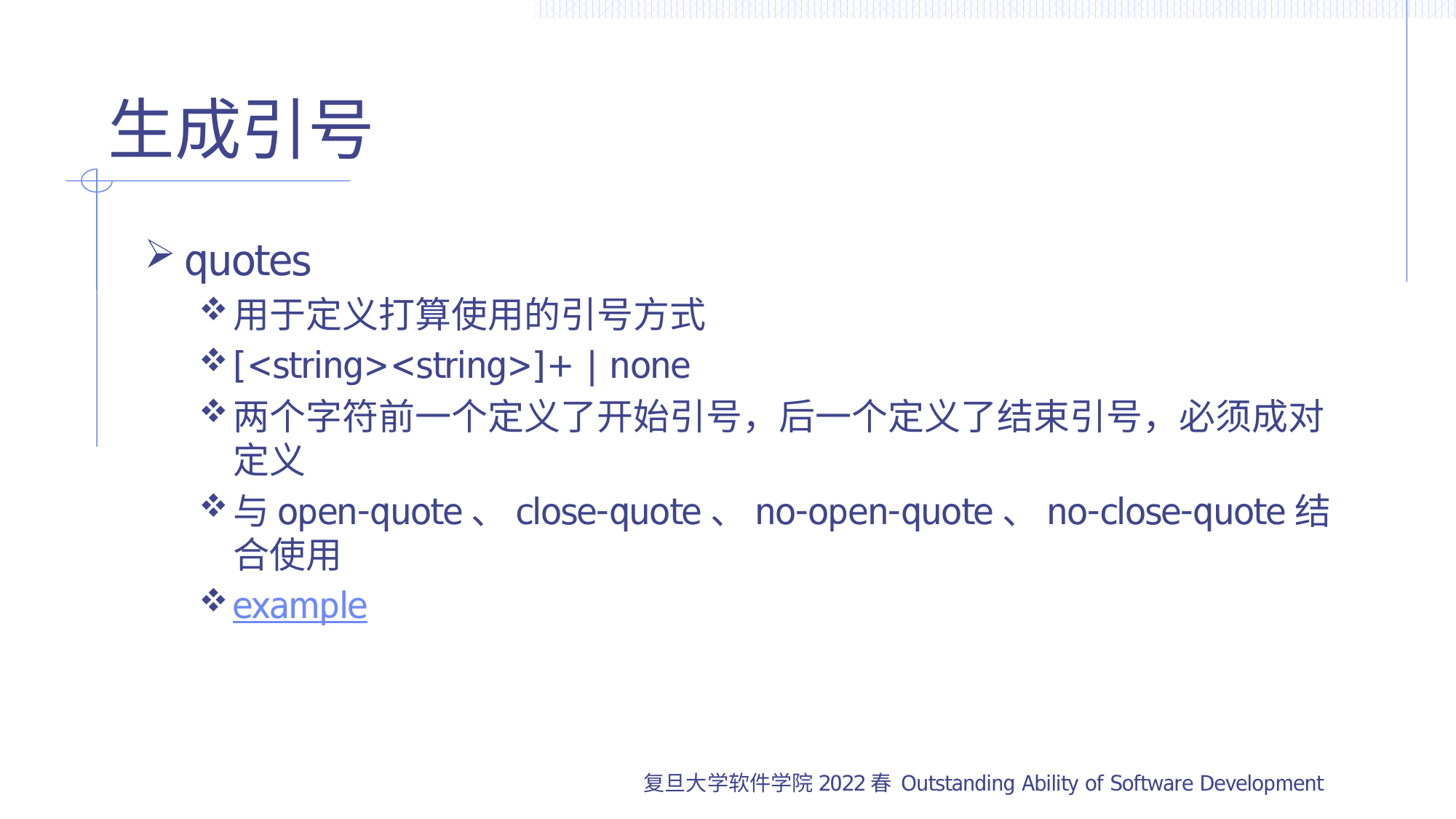

# 生成引号
quotes
用于定义打算使用的引号方式
[<string><string>]+ | none
两个字符前一个定义了开始引号，后一个定义了结束引号，必须成对定义
与open-quote、close-quote、no-open-quote、no-close-quote结合使用
example